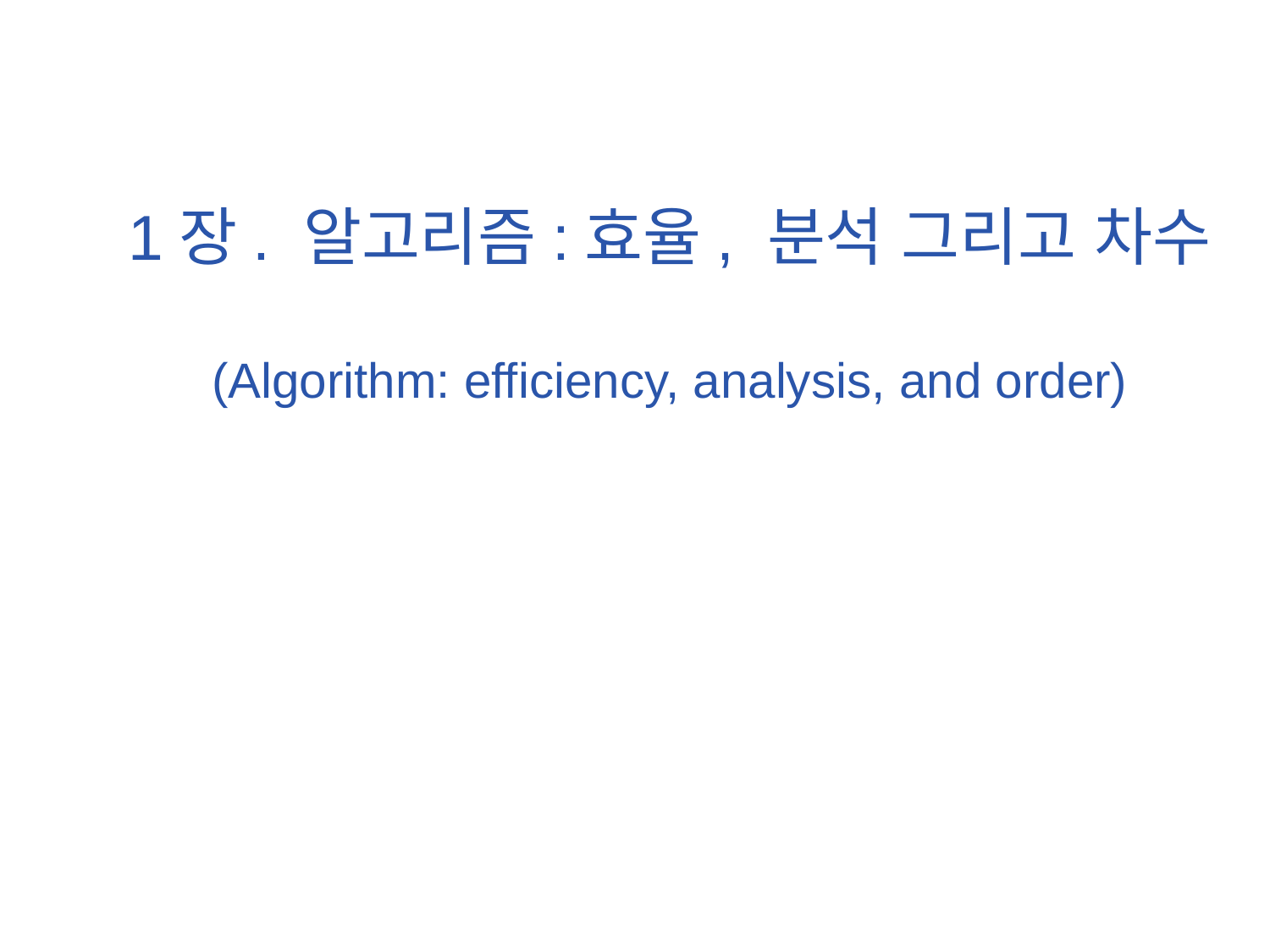

# 1장. 알고리즘:효율, 분석 그리고 차수 (Algorithm: efficiency, analysis, and order)